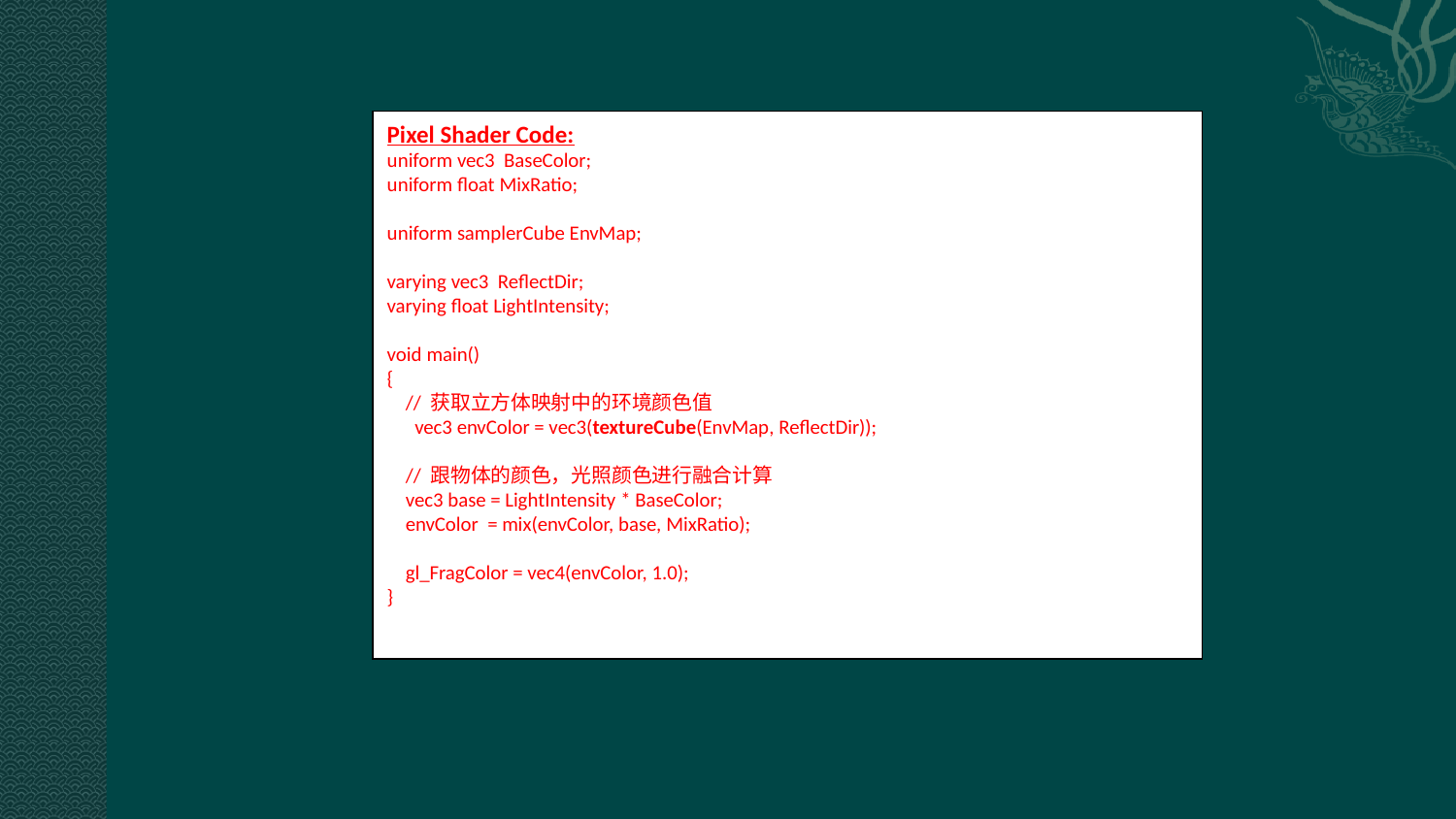

#
Pixel Shader Code:
uniform vec3  BaseColor;
uniform float MixRatio;

uniform samplerCube EnvMap;

varying vec3  ReflectDir;
varying float LightIntensity;

void main()
{
    // 获取立方体映射中的环境颜色值
      vec3 envColor = vec3(textureCube(EnvMap, ReflectDir));

    // 跟物体的颜色，光照颜色进行融合计算
    vec3 base = LightIntensity * BaseColor;
    envColor  = mix(envColor, base, MixRatio);

    gl_FragColor = vec4(envColor, 1.0);
}